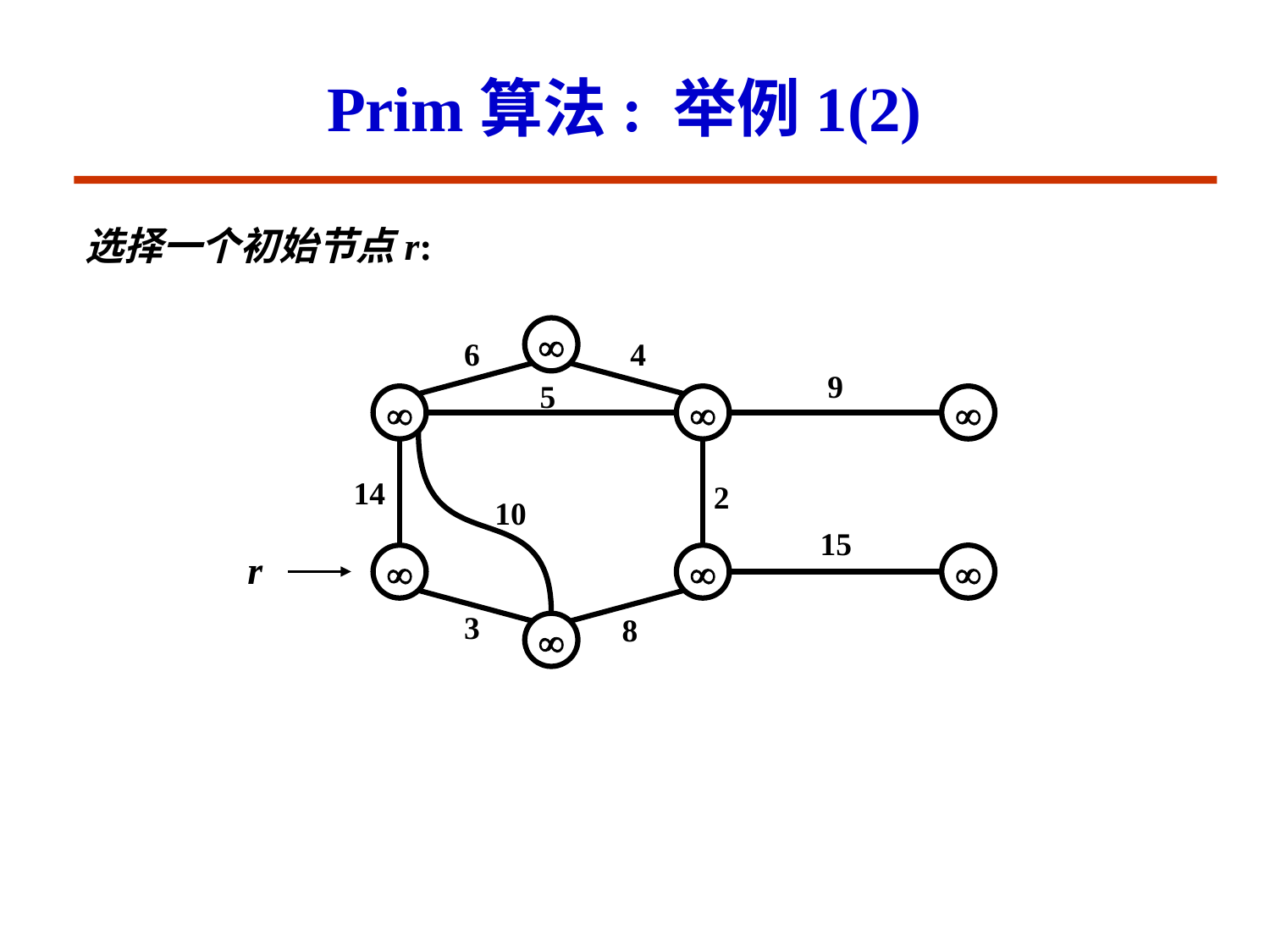

Prim算法: 举例1(2)
选择一个初始节点r:
∞
6
4
9
5
∞
∞
∞
14
2
10
15
r
∞
∞
∞
3
8
∞